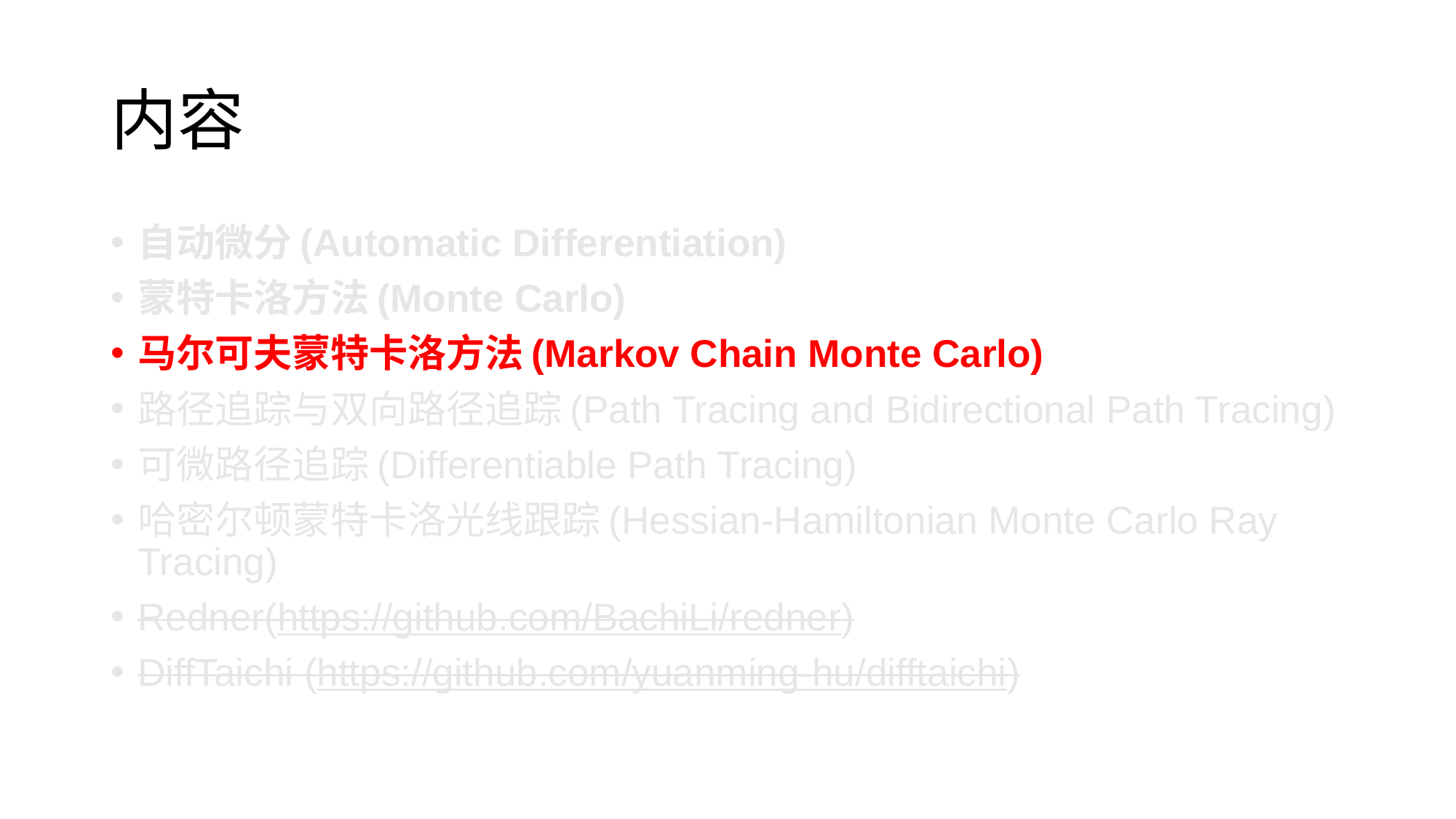

# 内容
自动微分(Automatic Differentiation)
蒙特卡洛方法(Monte Carlo)
马尔可夫蒙特卡洛方法(Markov Chain Monte Carlo)
路径追踪与双向路径追踪(Path Tracing and Bidirectional Path Tracing)
可微路径追踪(Differentiable Path Tracing)
哈密尔顿蒙特卡洛光线跟踪(Hessian-Hamiltonian Monte Carlo Ray Tracing)
Redner(https://github.com/BachiLi/redner)
DiffTaichi (https://github.com/yuanming-hu/difftaichi)